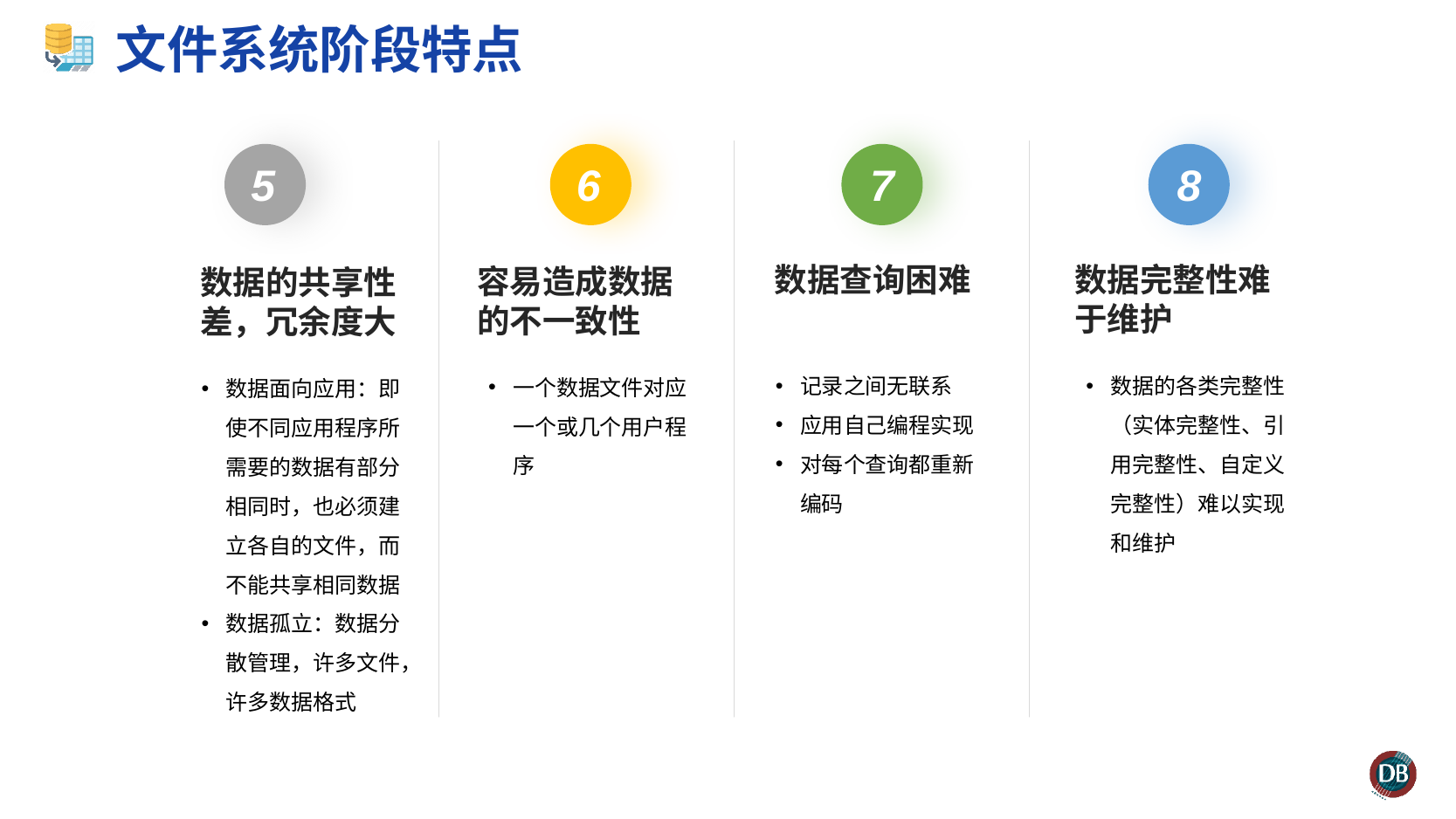

# 文件系统阶段特点

5
6
7
8
数据查询困难
数据完整性难于维护
容易造成数据的不一致性
数据的共享性差，冗余度大
记录之间无联系
应用自己编程实现
对每个查询都重新编码
数据的各类完整性（实体完整性、引用完整性、自定义完整性）难以实现和维护
一个数据文件对应一个或几个用户程序
数据面向应用：即使不同应用程序所需要的数据有部分相同时，也必须建立各自的文件，而不能共享相同数据
数据孤立：数据分散管理，许多文件，许多数据格式